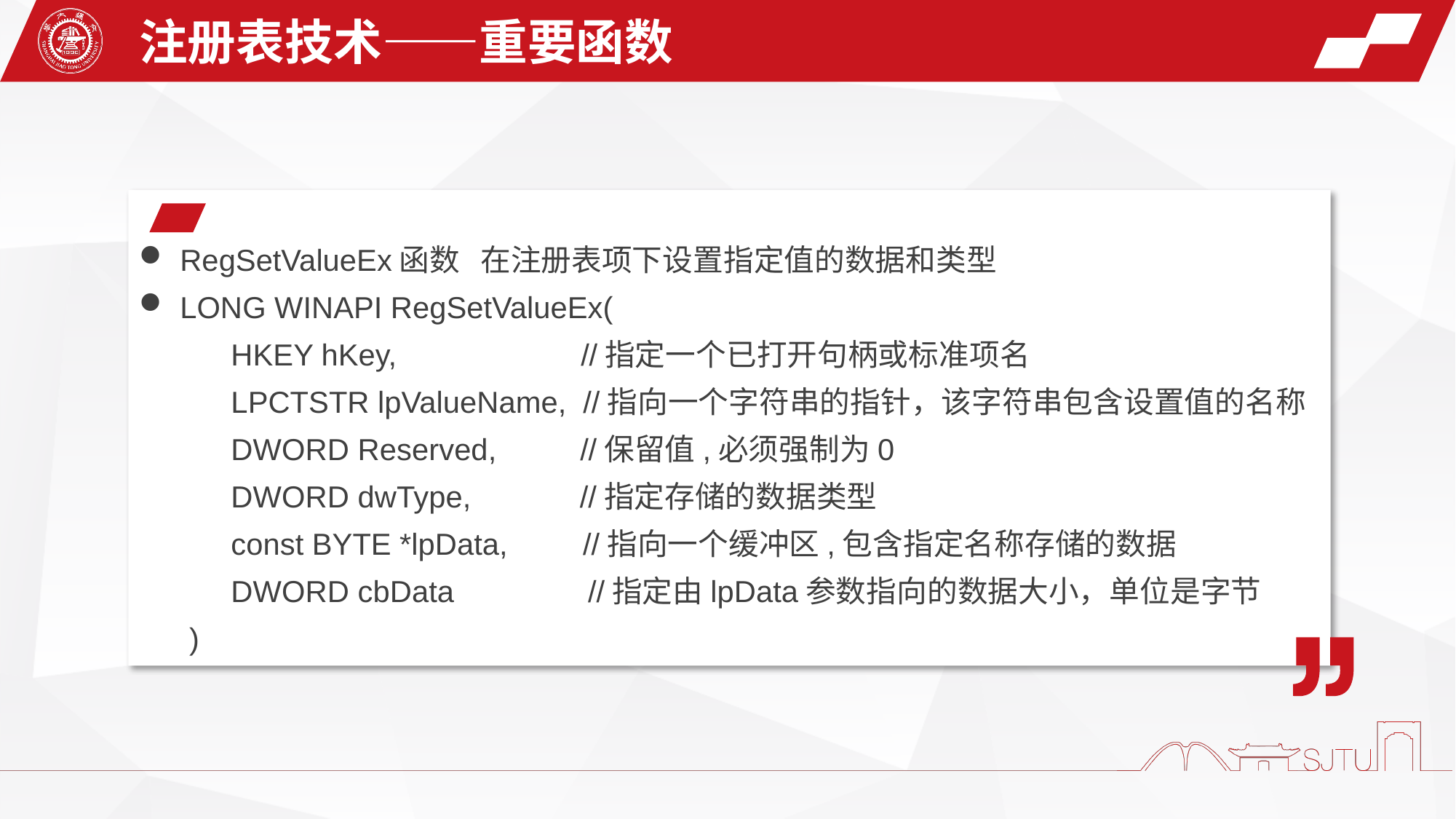

注册表技术——重要函数

RegSetValueEx函数   在注册表项下设置指定值的数据和类型
LONG WINAPI RegSetValueEx(
           HKEY hKey,                      //指定一个已打开句柄或标准项名
           LPCTSTR lpValueName,  //指向一个字符串的指针，该字符串包含设置值的名称
           DWORD Reserved,          //保留值,必须强制为0
           DWORD dwType,             //指定存储的数据类型
           const BYTE *lpData,         //指向一个缓冲区,包含指定名称存储的数据
           DWORD cbData                //指定由lpData参数指向的数据大小，单位是字节
      )